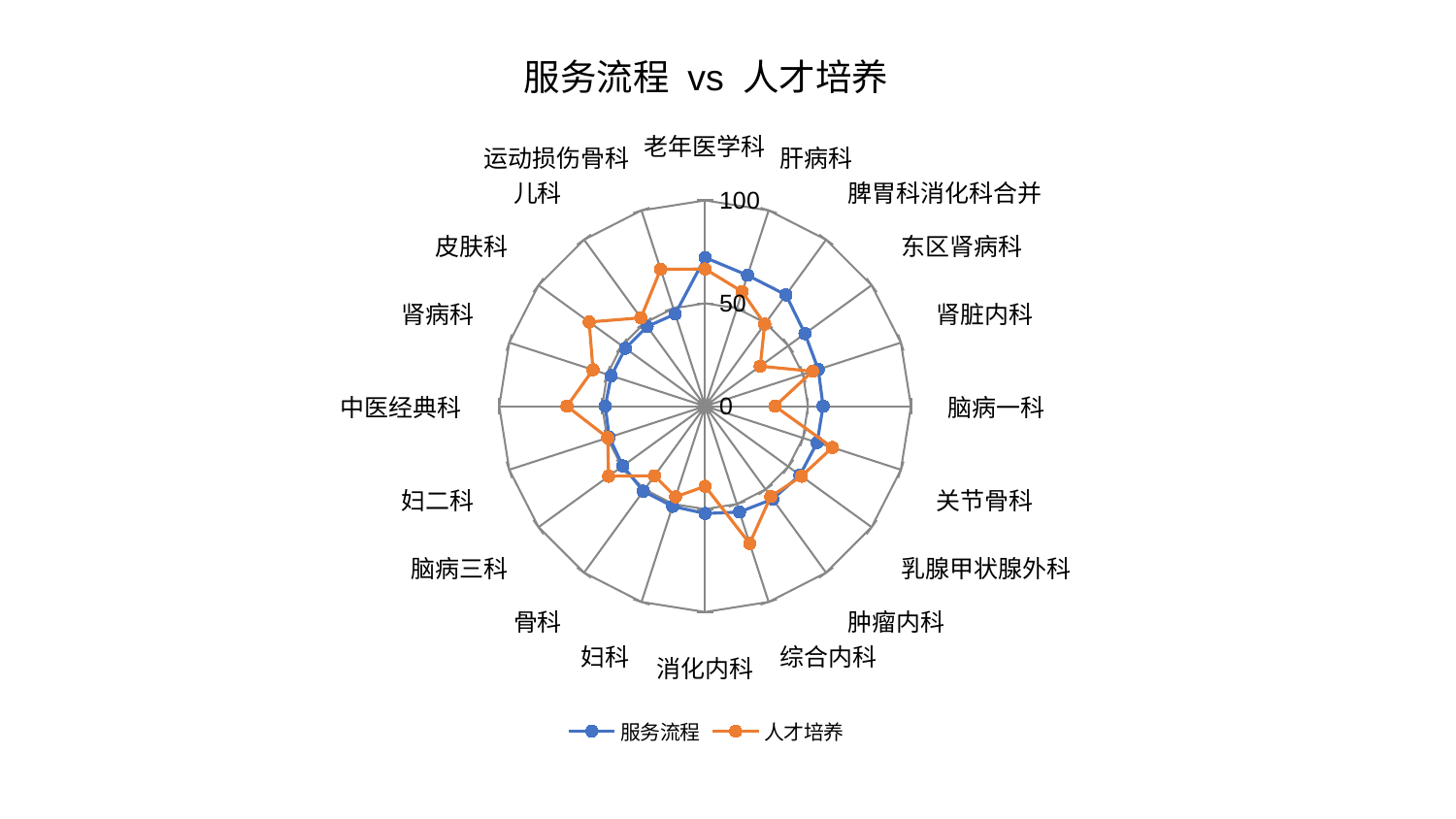

### Chart: 服务流程 vs 人才培养

| Category | 服务流程 | 人才培养 |
|---|---|---|
| 老年医学科 | 72.21803595859559 | 66.66478940006469 |
| 肝病科 | 66.88698760731768 | 58.518120343904506 |
| 脾胃科消化科合并 | 66.8736895068678 | 49.289176481029244 |
| 东区肾病科 | 59.97955418867768 | 33.104954289023325 |
| 肾脏内科 | 57.81962633465638 | 54.93836893428145 |
| 脑病一科 | 57.34936134516204 | 33.95929842632668 |
| 关节骨科 | 57.23880328989457 | 65.0288617336075 |
| 乳腺甲状腺外科 | 56.95399030456696 | 57.90213466405052 |
| 肿瘤内科 | 55.840243165956586 | 54.24541912997847 |
| 综合内科 | 54.07386211269544 | 70.17125100940298 |
| 消化内科 | 52.16678443550683 | 38.93958096927032 |
| 妇科 | 51.148117363608286 | 46.3299224423767 |
| 骨科 | 51.05279774069006 | 41.77756982843596 |
| 脑病三科 | 49.40864584186334 | 57.92097958348569 |
| 妇二科 | 48.937727601505294 | 49.724951940662116 |
| 中医经典科 | 48.47606606555822 | 67.08787104150066 |
| 肾病科 | 47.9337057847014 | 57.25513555124419 |
| 皮肤科 | 47.86247479805829 | 69.58284561419968 |
| 儿科 | 47.83464498143092 | 53.0874676637678 |
| 运动损伤骨科 | 47.09352390949019 | 69.89625628515114 |
129